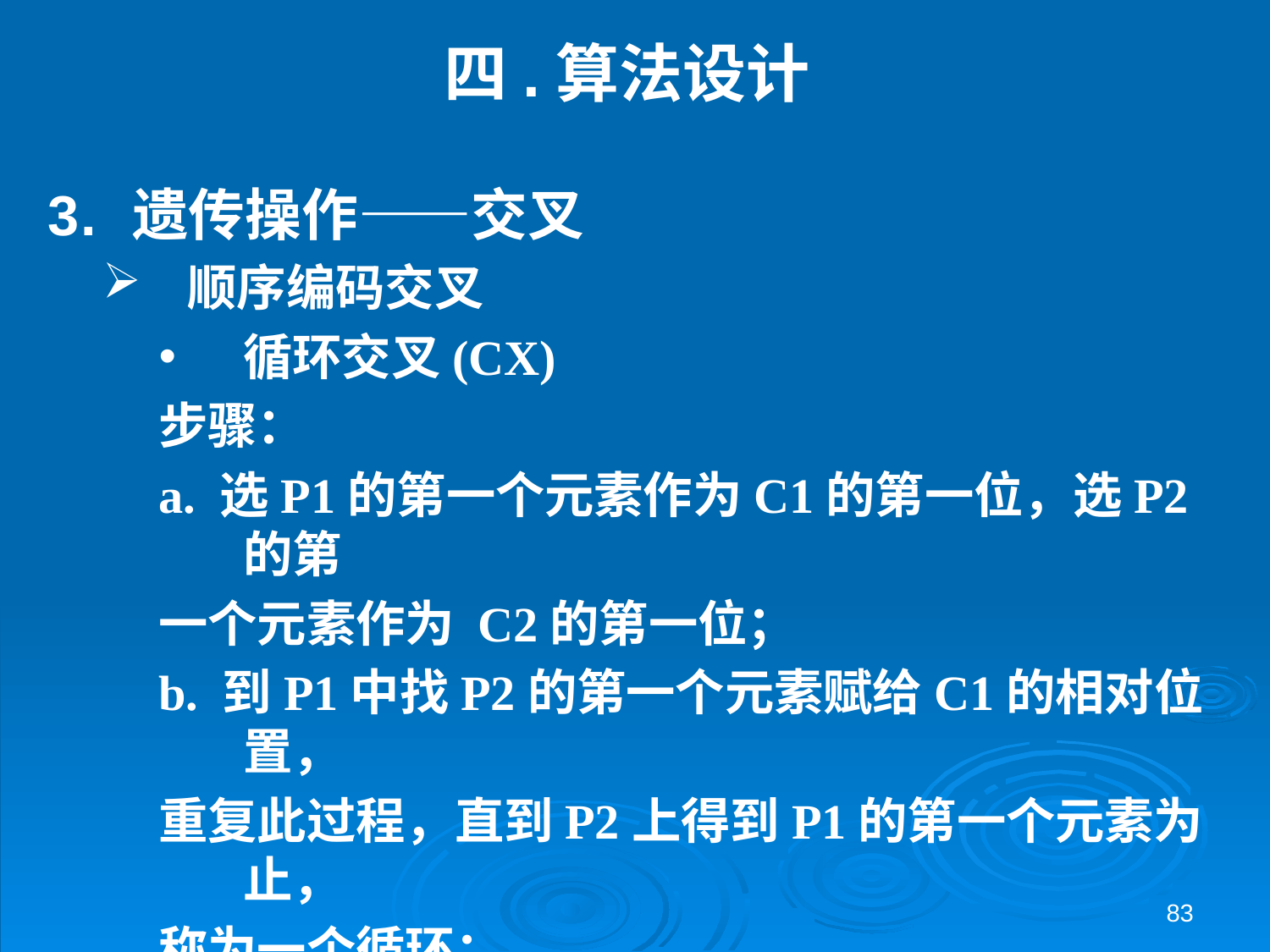

# 四.算法设计
遗传操作——交叉
顺序编码交叉
循环交叉(CX)
步骤：
a. 选P1的第一个元素作为C1的第一位，选P2的第
一个元素作为 C2的第一位；
b. 到P1中找P2的第一个元素赋给C1的相对位置，
重复此过程，直到P2上得到P1的第一个元素为止，
称为一个循环；

83